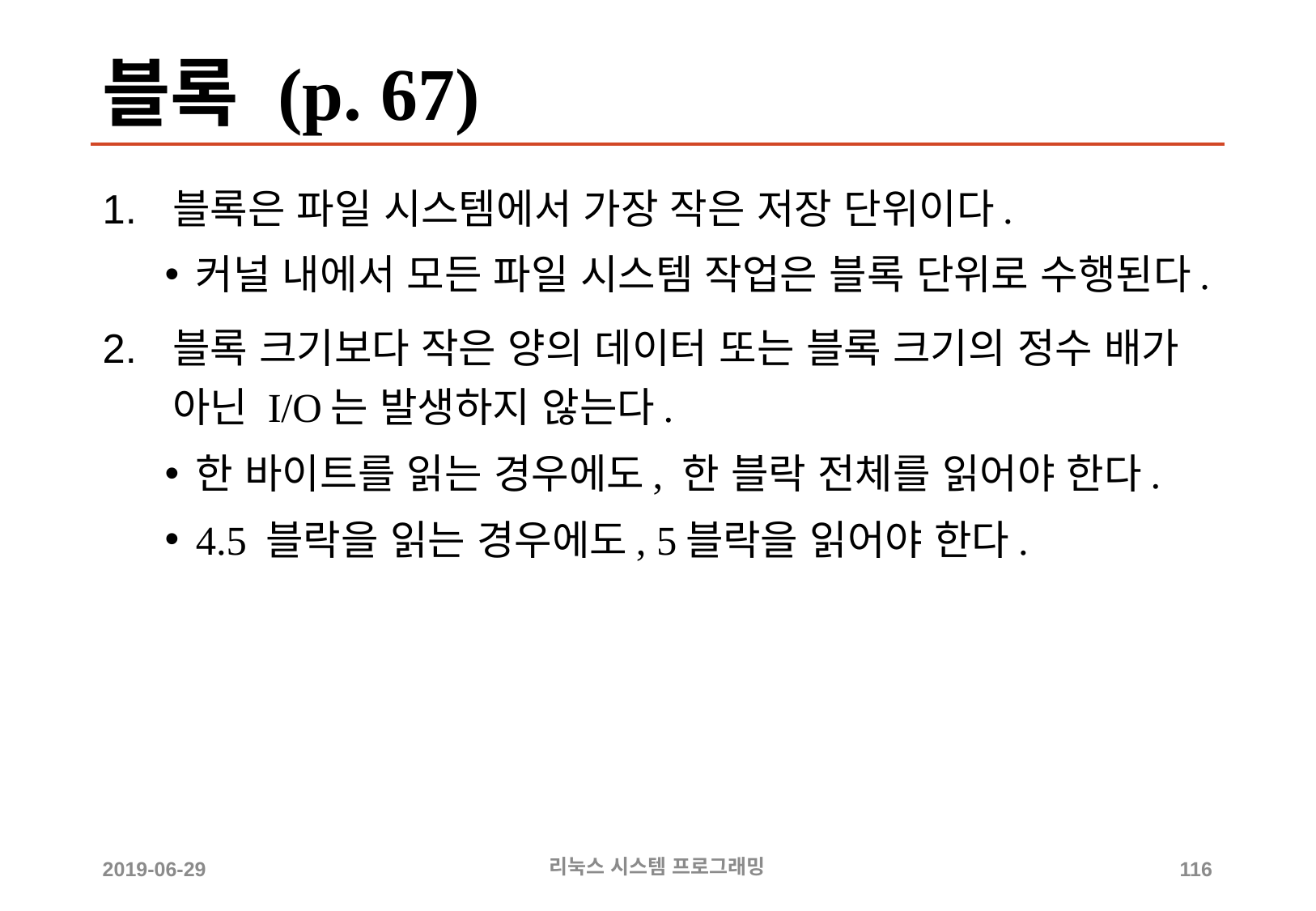

# 블록 (p. 67)
블록은 파일 시스템에서 가장 작은 저장 단위이다.
커널 내에서 모든 파일 시스템 작업은 블록 단위로 수행된다.
블록 크기보다 작은 양의 데이터 또는 블록 크기의 정수 배가 아닌 I/O는 발생하지 않는다.
한 바이트를 읽는 경우에도, 한 블락 전체를 읽어야 한다.
4.5 블락을 읽는 경우에도, 5블락을 읽어야 한다.
2019-06-29
리눅스 시스템 프로그래밍
116